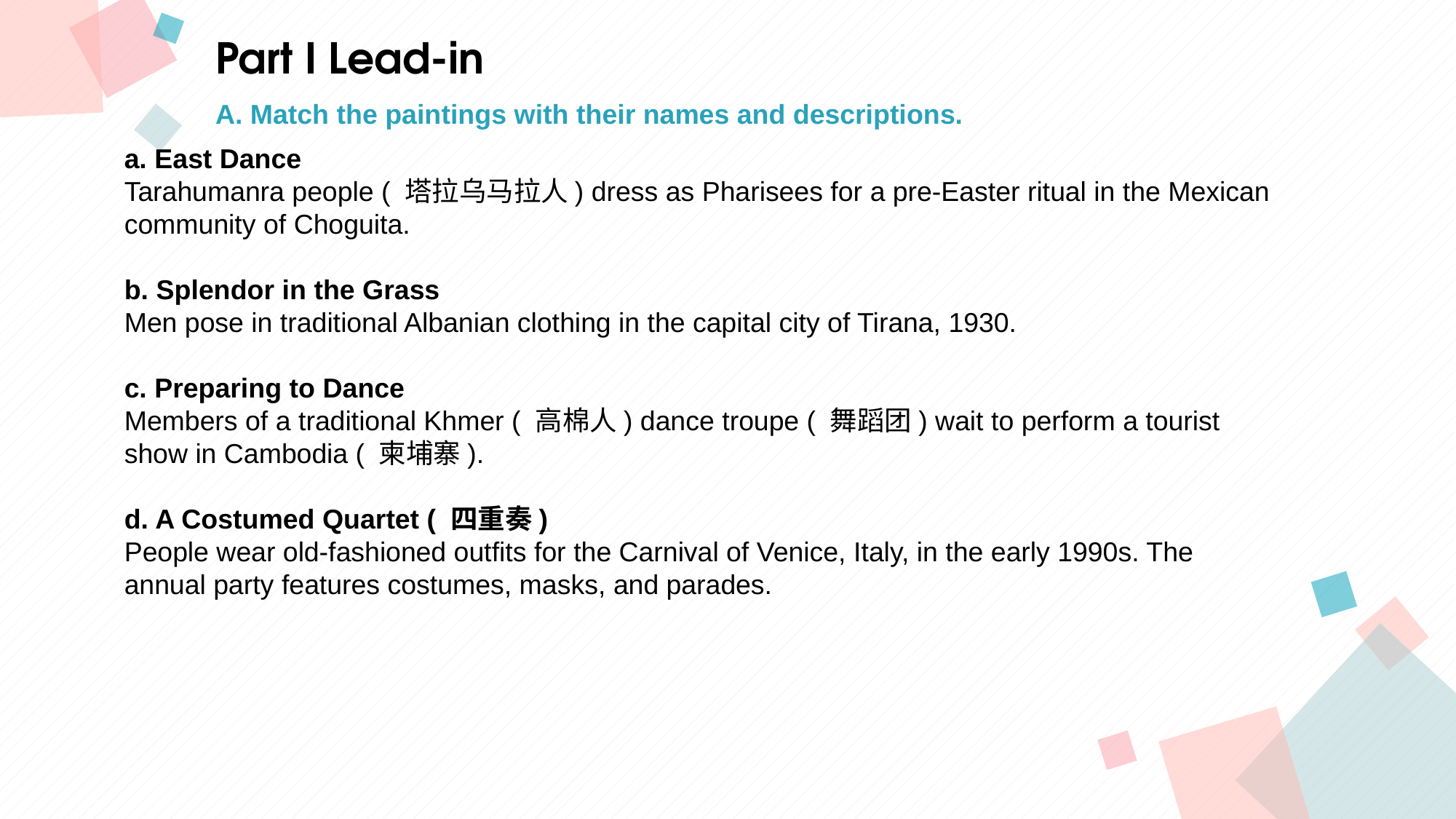

Part I Lead-in
A. Match the paintings with their names and descriptions.
a. East Dance
Tarahumanra people ( 塔拉乌马拉人) dress as Pharisees for a pre-Easter ritual in the Mexican
community of Choguita.

b. Splendor in the Grass
Men pose in traditional Albanian clothing in the capital city of Tirana, 1930.

c. Preparing to Dance
Members of a traditional Khmer ( 高棉人) dance troupe ( 舞蹈团) wait to perform a tourist
show in Cambodia ( 柬埔寨).

d. A Costumed Quartet ( 四重奏)
People wear old-fashioned outfits for the Carnival of Venice, Italy, in the early 1990s. The
annual party features costumes, masks, and parades.